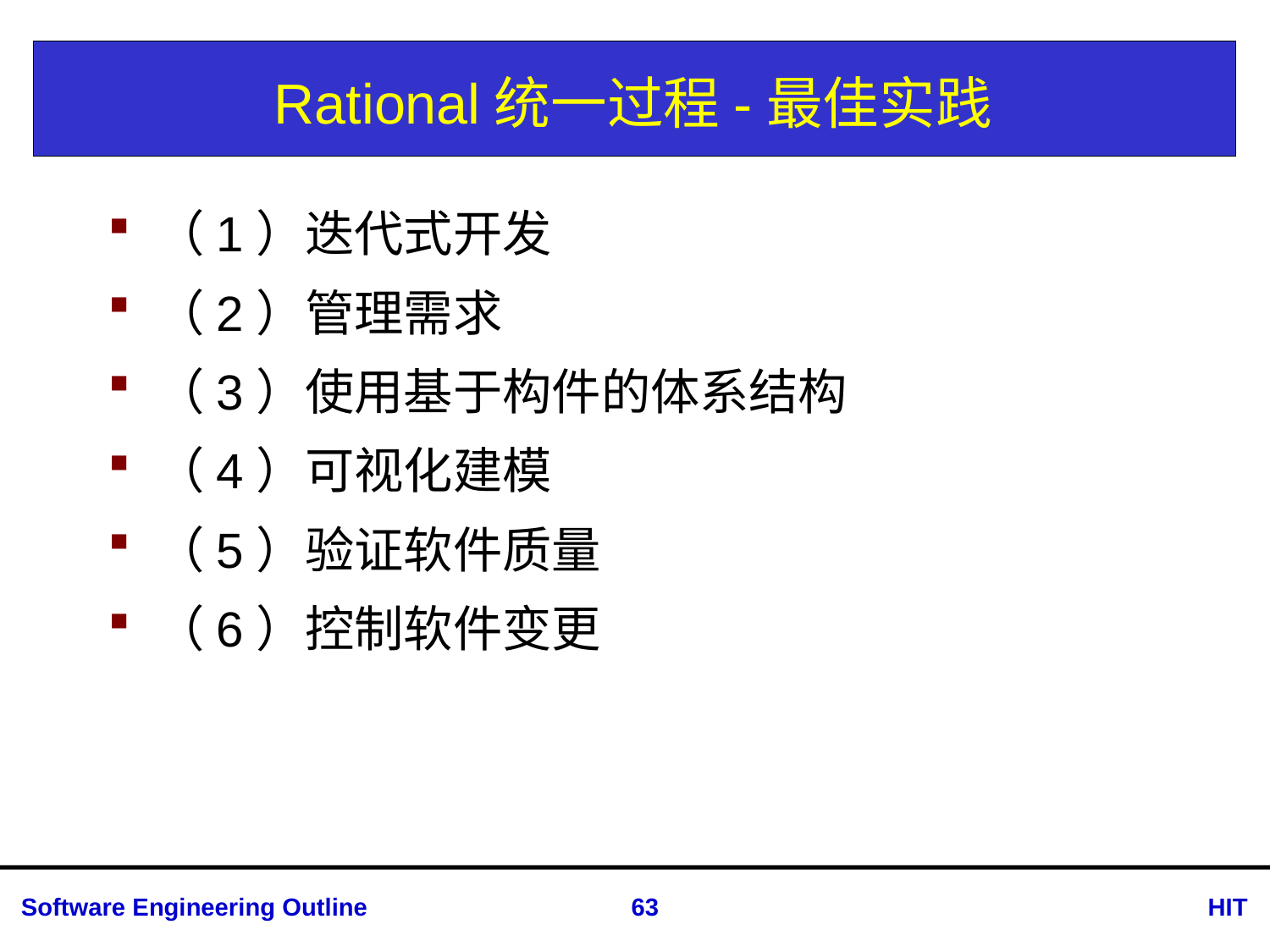

# Rational统一过程-最佳实践
（1）迭代式开发
（2）管理需求
（3）使用基于构件的体系结构
（4）可视化建模
（5）验证软件质量
（6）控制软件变更